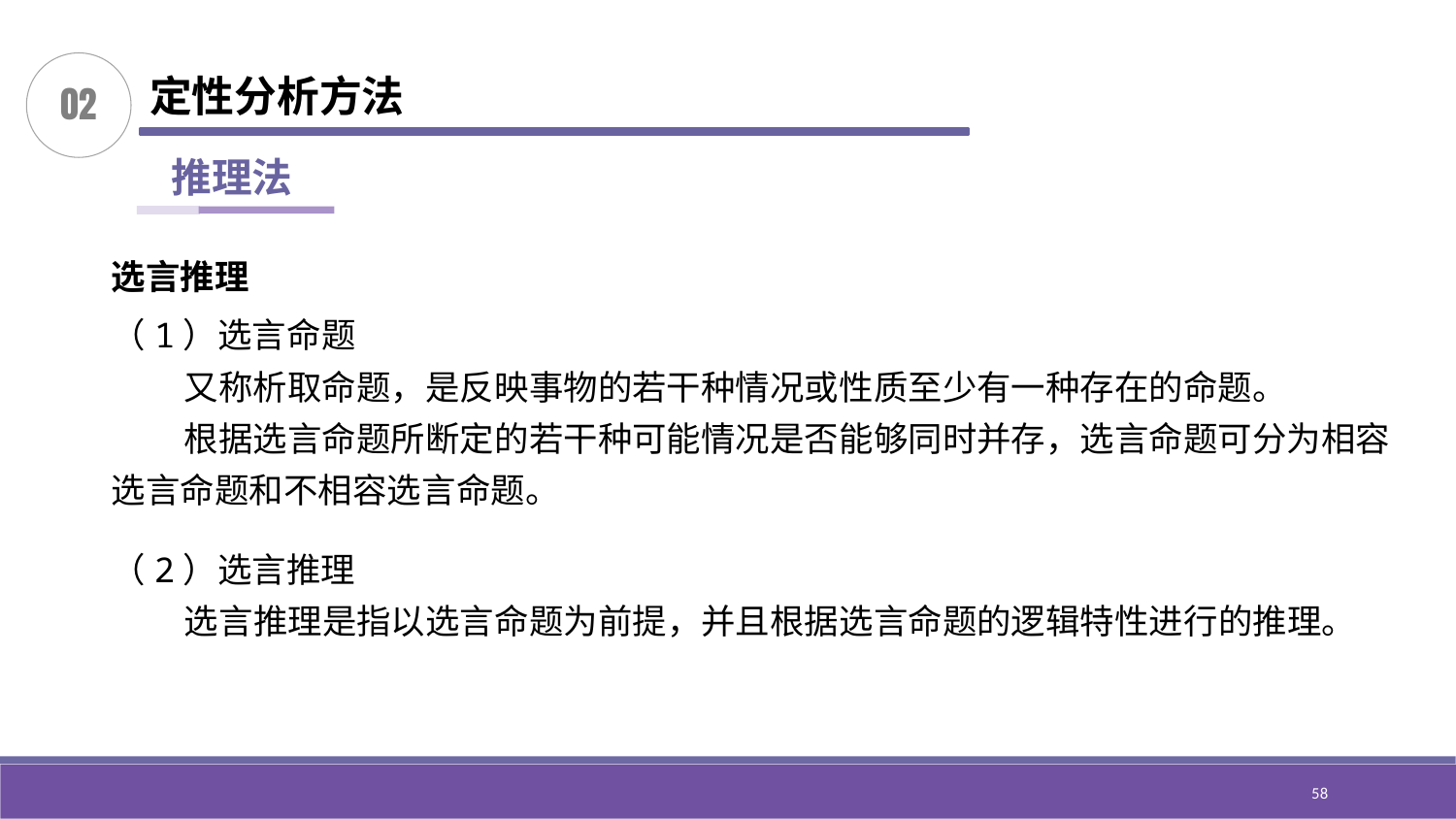

02
定性分析方法

推理法

选言推理
（1）选言命题
又称析取命题，是反映事物的若干种情况或性质至少有一种存在的命题。
根据选言命题所断定的若干种可能情况是否能够同时并存，选言命题可分为相容选言命题和不相容选言命题。
（2）选言推理
选言推理是指以选言命题为前提，并且根据选言命题的逻辑特性进行的推理。
58